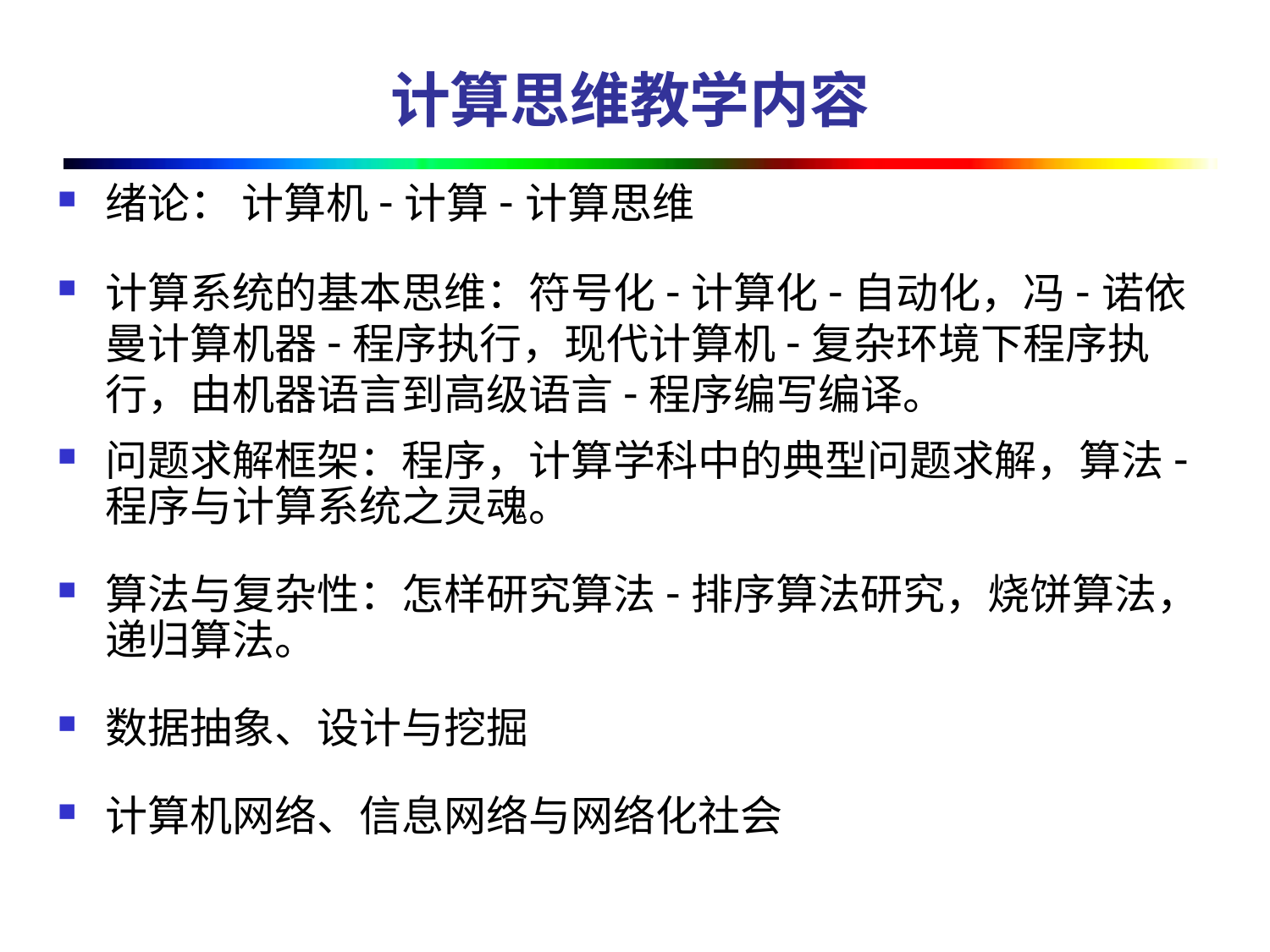

# 计算思维教学内容
绪论： 计算机-计算-计算思维
计算系统的基本思维：符号化-计算化-自动化，冯-诺依曼计算机器-程序执行，现代计算机-复杂环境下程序执行，由机器语言到高级语言-程序编写编译。
问题求解框架：程序，计算学科中的典型问题求解，算法-程序与计算系统之灵魂。
算法与复杂性：怎样研究算法-排序算法研究，烧饼算法，递归算法。
数据抽象、设计与挖掘
计算机网络、信息网络与网络化社会